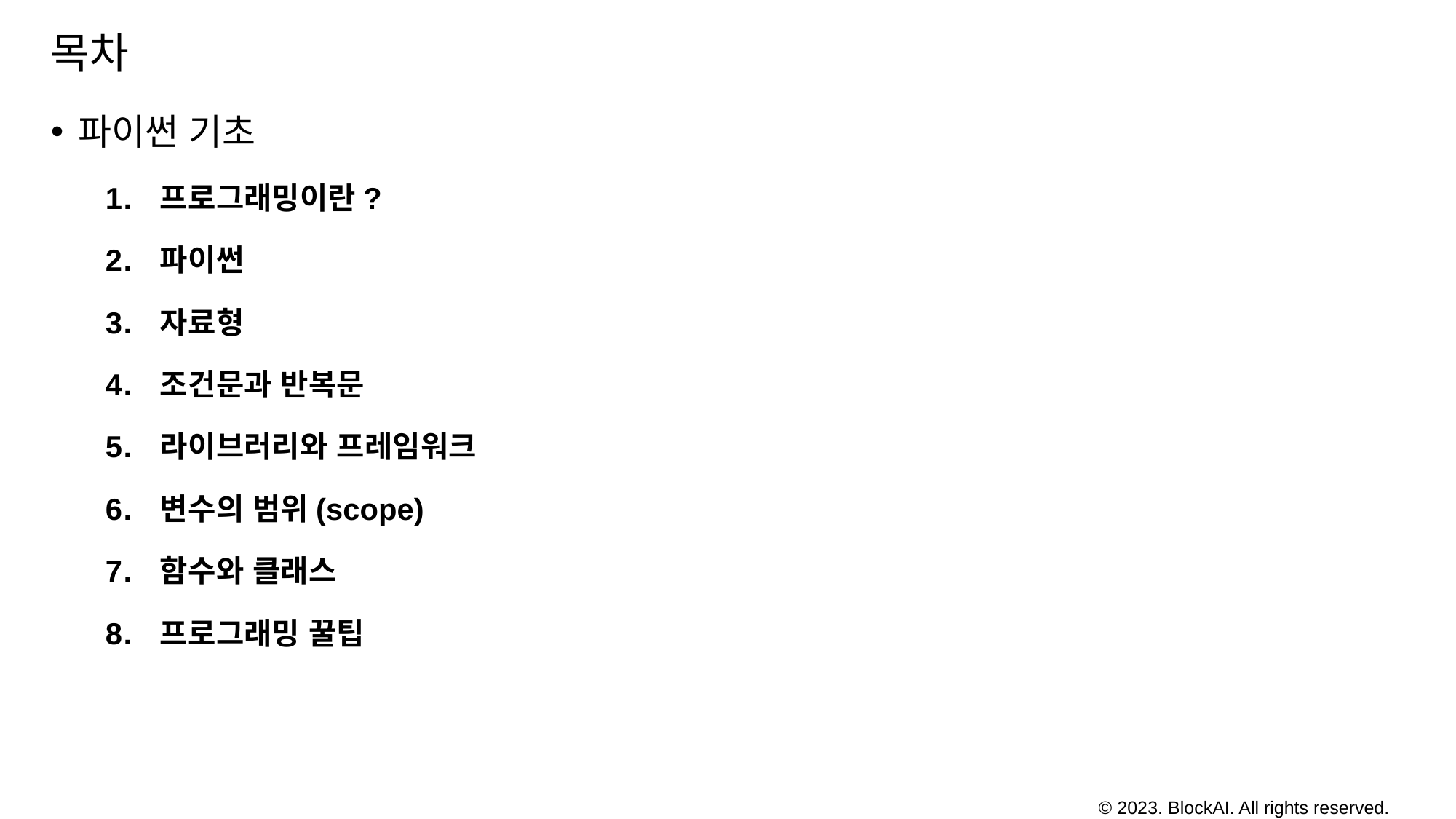

# 목차
파이썬 기초
프로그래밍이란?
파이썬
자료형
조건문과 반복문
라이브러리와 프레임워크
변수의 범위(scope)
함수와 클래스
프로그래밍 꿀팁